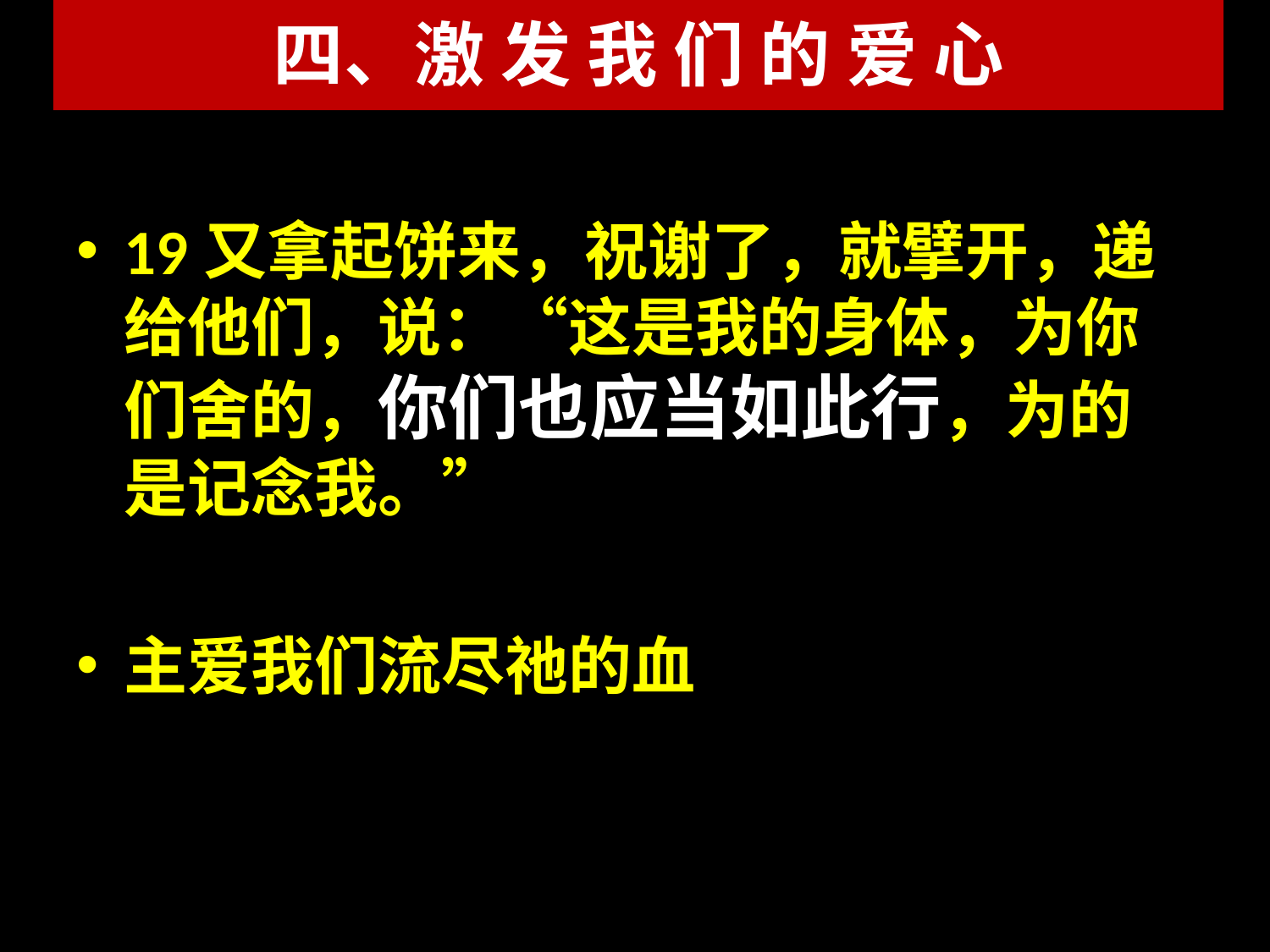

# 四、激 发 我 们 的 爱 心

19又拿起饼来，祝谢了，就擘开，递给他们，说：“这是我的身体，为你们舍的，你们也应当如此行，为的是记念我。”

主爱我们流尽祂的血